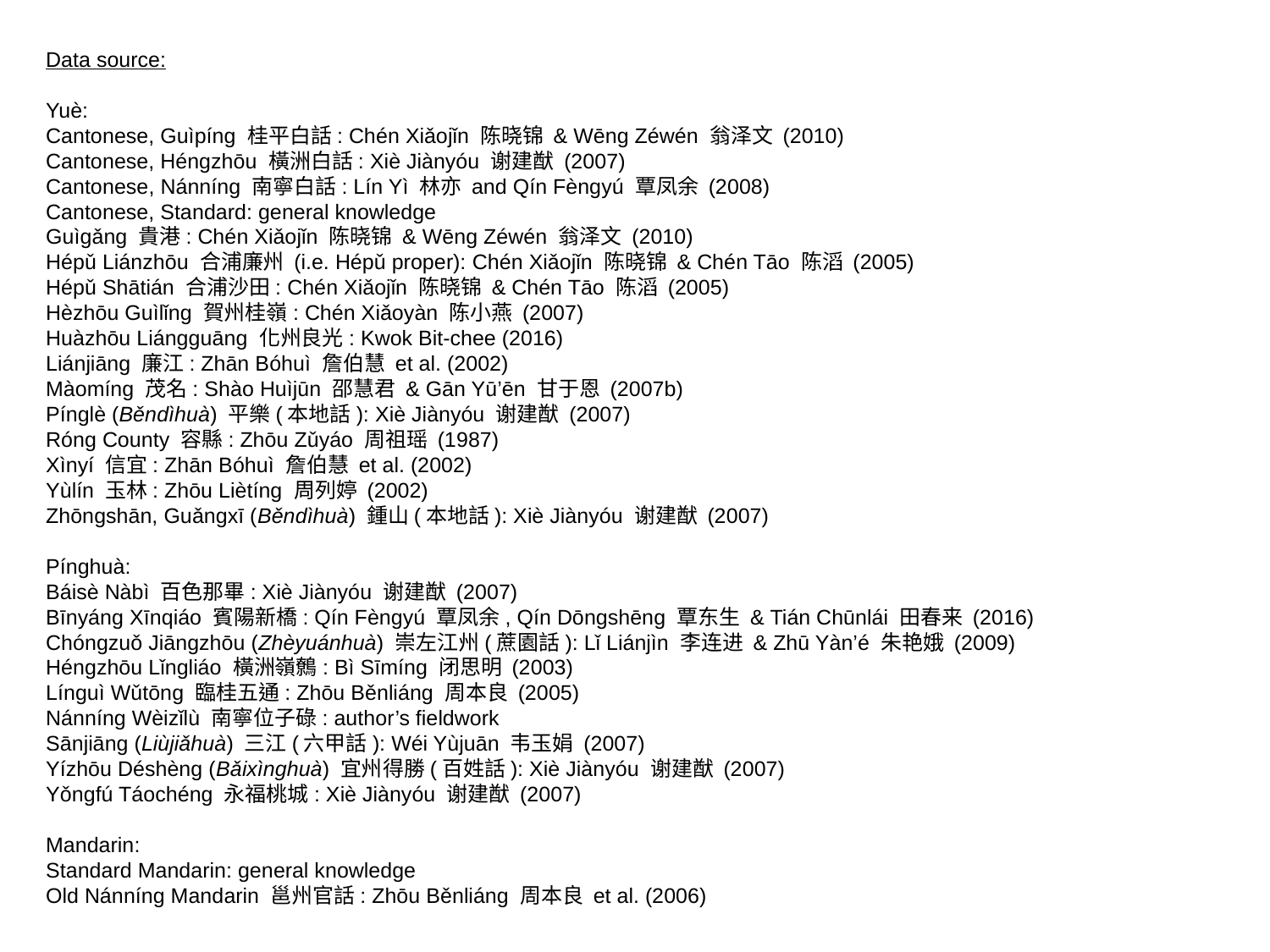

Data source:
Yuè:
Cantonese, Guìpíng 桂平白話: Chén Xiǎojǐn 陈晓锦 & Wēng Zéwén 翁泽文 (2010)
Cantonese, Héngzhōu 橫洲白話: Xiè Jiànyóu 谢建猷 (2007)
Cantonese, Nánníng 南寧白話: Lín Yì 林亦 and Qín Fèngyú 覃凤余 (2008)
Cantonese, Standard: general knowledge
Guìgǎng 貴港: Chén Xiǎojǐn 陈晓锦 & Wēng Zéwén 翁泽文 (2010)
Hépǔ Liánzhōu 合浦廉州 (i.e. Hépǔ proper): Chén Xiǎojǐn 陈晓锦 & Chén Tāo 陈滔 (2005)
Hépǔ Shātián 合浦沙田: Chén Xiǎojǐn 陈晓锦 & Chén Tāo 陈滔 (2005)
Hèzhōu Guìlǐng 賀州桂嶺: Chén Xiǎoyàn 陈小燕 (2007)
Huàzhōu Liángguāng 化州良光: Kwok Bit-chee (2016)
Liánjiāng 廉江: Zhān Bóhuì 詹伯慧 et al. (2002)
Màomíng 茂名: Shào Huìjūn 邵慧君 & Gān Yū’ēn 甘于恩 (2007b)
Pínglè (Běndìhuà) 平樂(本地話): Xiè Jiànyóu 谢建猷 (2007)
Róng County 容縣: Zhōu Zǔyáo 周祖瑶 (1987)
Xìnyí 信宜: Zhān Bóhuì 詹伯慧 et al. (2002)
Yùlín 玉林: Zhōu Liètíng 周列婷 (2002)
Zhōngshān, Guǎngxī (Běndìhuà) 鍾山(本地話): Xiè Jiànyóu 谢建猷 (2007)

Pínghuà:
Báisè Nàbì 百色那畢: Xiè Jiànyóu 谢建猷 (2007)
Bīnyáng Xīnqiáo 賓陽新橋: Qín Fèngyú 覃凤余, Qín Dōngshēng 覃东生 & Tián Chūnlái 田春来 (2016)
Chóngzuǒ Jiāngzhōu (Zhèyuánhuà) 崇左江州(蔗園話): Lǐ Liánjìn 李连进 & Zhū Yàn’é 朱艳娥 (2009)
Héngzhōu Lǐngliáo 橫洲嶺鷯: Bì Sīmíng 闭思明 (2003)
Línguì Wǔtōng 臨桂五通: Zhōu Běnliáng 周本良 (2005)
Nánníng Wèizǐlù 南寧位子碌: author’s fieldwork
Sānjiāng (Liùjiǎhuà) 三江(六甲話): Wéi Yùjuān 韦玉娟 (2007)
Yízhōu Déshèng (Bǎixìnghuà) 宜州得勝(百姓話): Xiè Jiànyóu 谢建猷 (2007)
Yǒngfú Táochéng 永福桃城: Xiè Jiànyóu 谢建猷 (2007)

Mandarin:
Standard Mandarin: general knowledge
Old Nánníng Mandarin 邕州官話: Zhōu Běnliáng 周本良 et al. (2006)